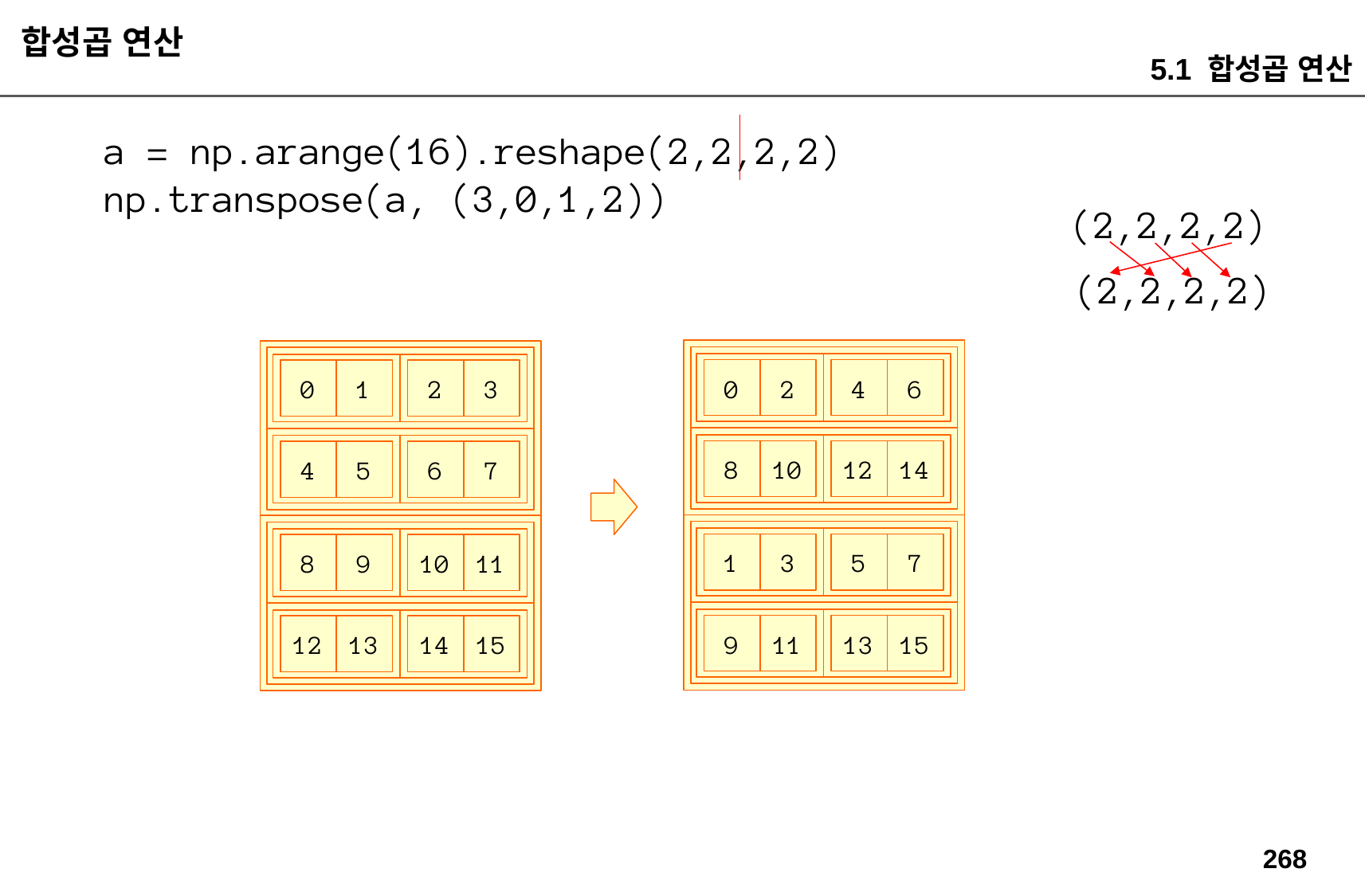

합성곱 연산
5.1 합성곱 연산
a = np.arange(16).reshape(2,2,2,2)
np.transpose(a, (3,0,1,2))
(2,2,2,2)
(2,2,2,2)

0
2
4
6
0
1
2
3

8
10
12
14
4
5
6
7

1
3
5
7
8
9
10
11

9
11
13
15
12
13
14
15